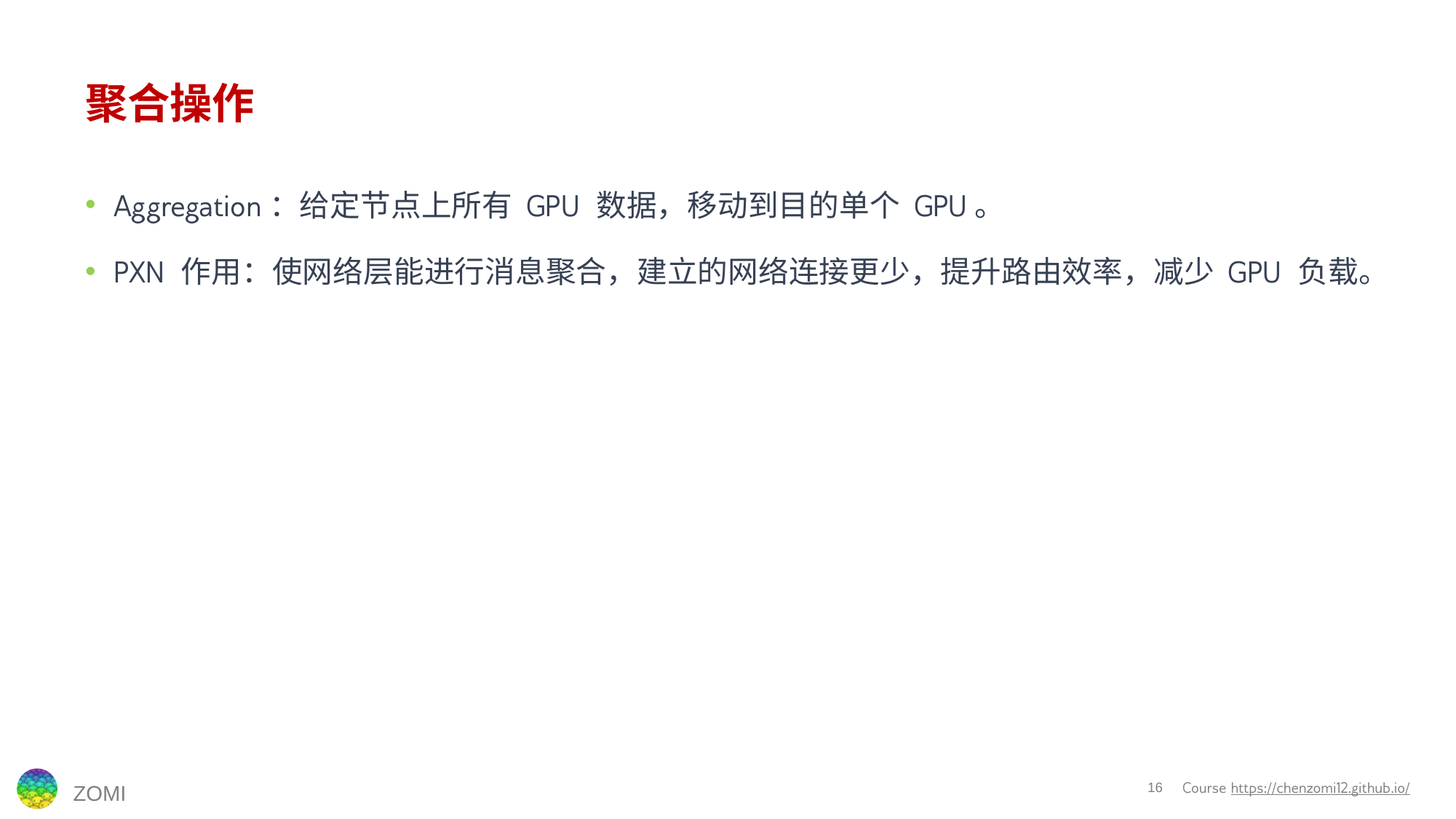

# 聚合操作
Aggregation：给定节点上所有 GPU 数据，移动到目的单个 GPU。
PXN 作用：使网络层能进行消息聚合，建立的网络连接更少，提升路由效率，减少 GPU 负载。